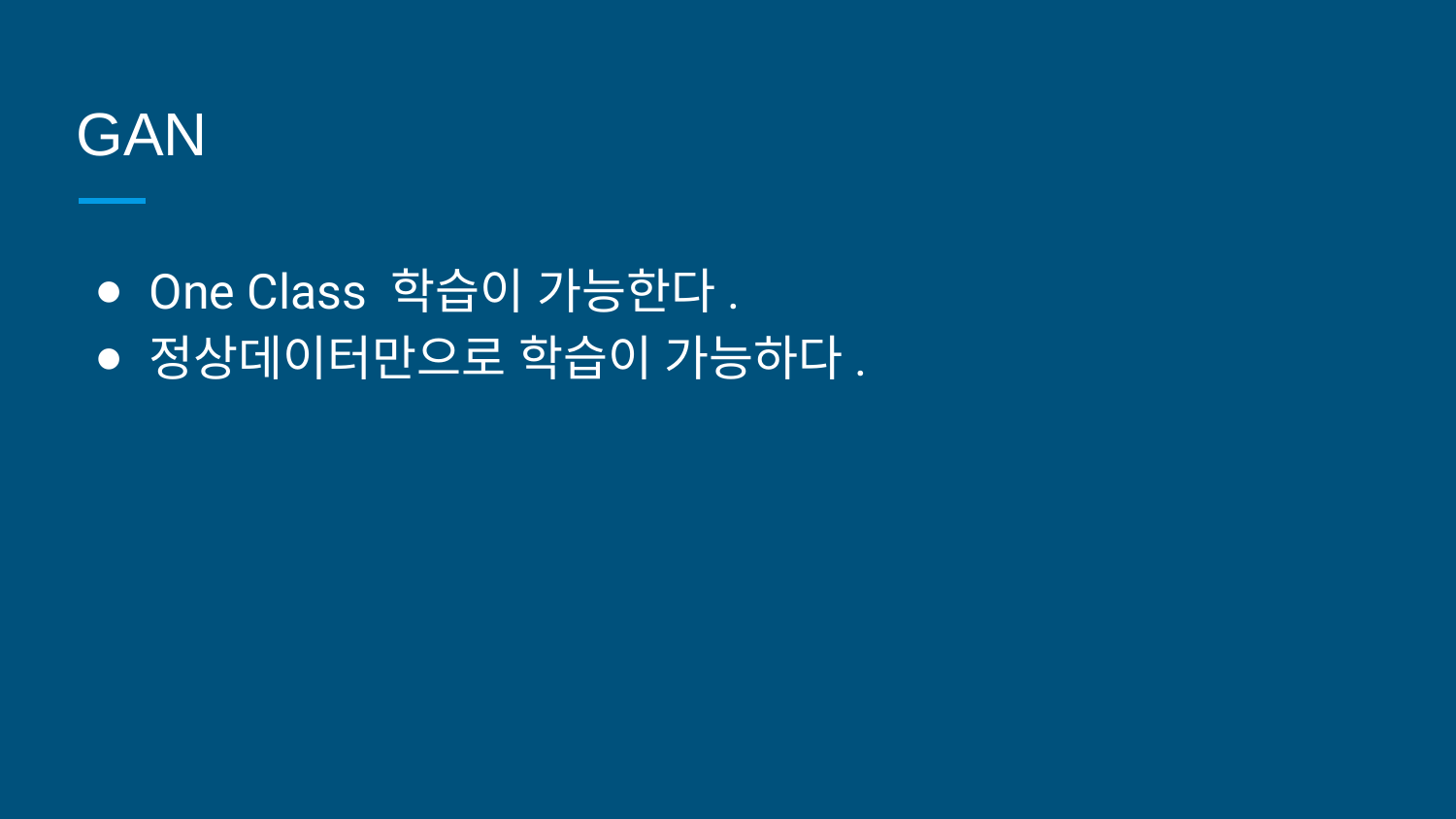

# GAN
One Class 학습이 가능한다.
정상데이터만으로 학습이 가능하다.